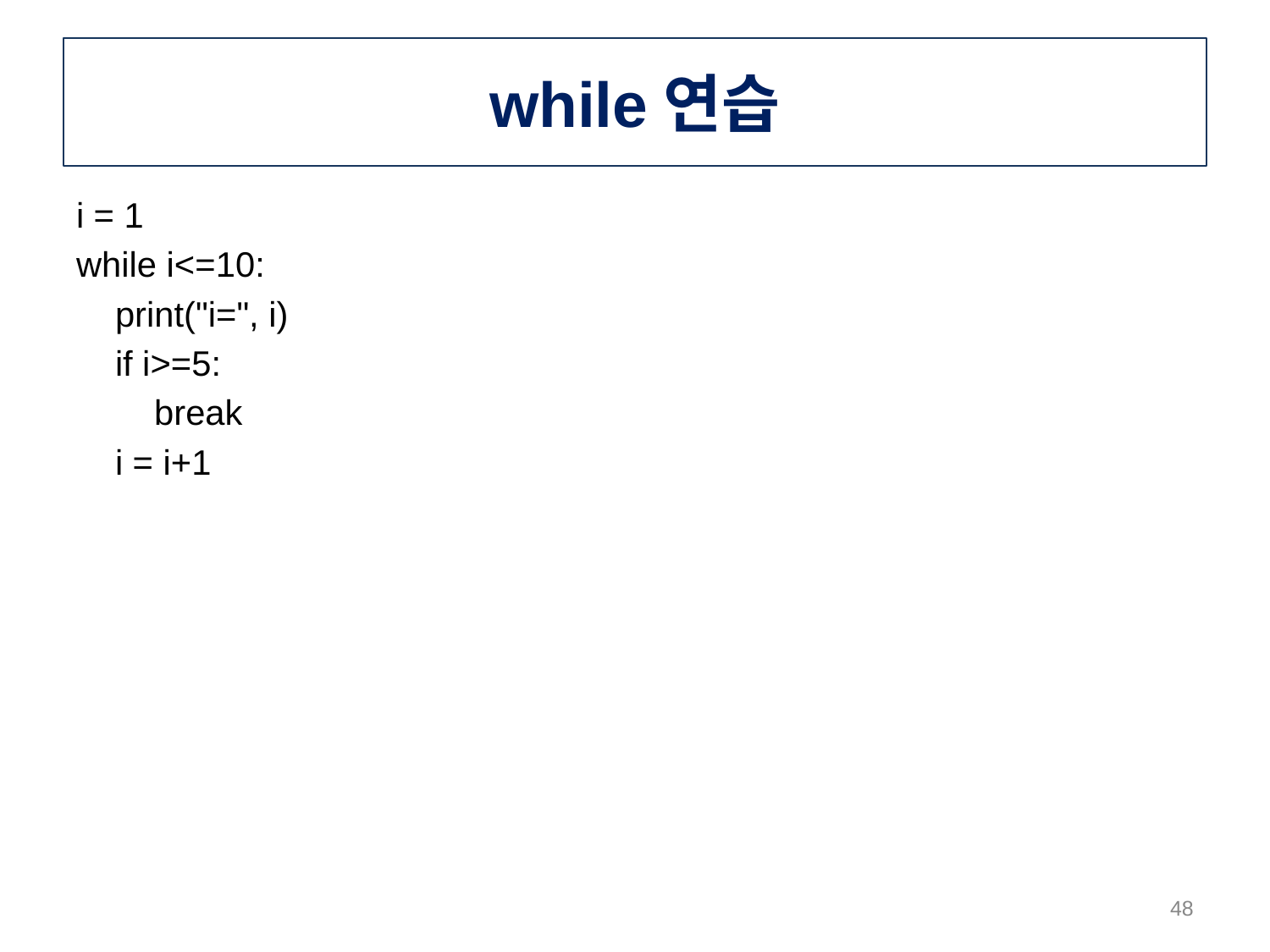

# while연습
i = 1
while i<=10:
    print("i=", i)
    if i>=5:
        break
    i = i+1

48